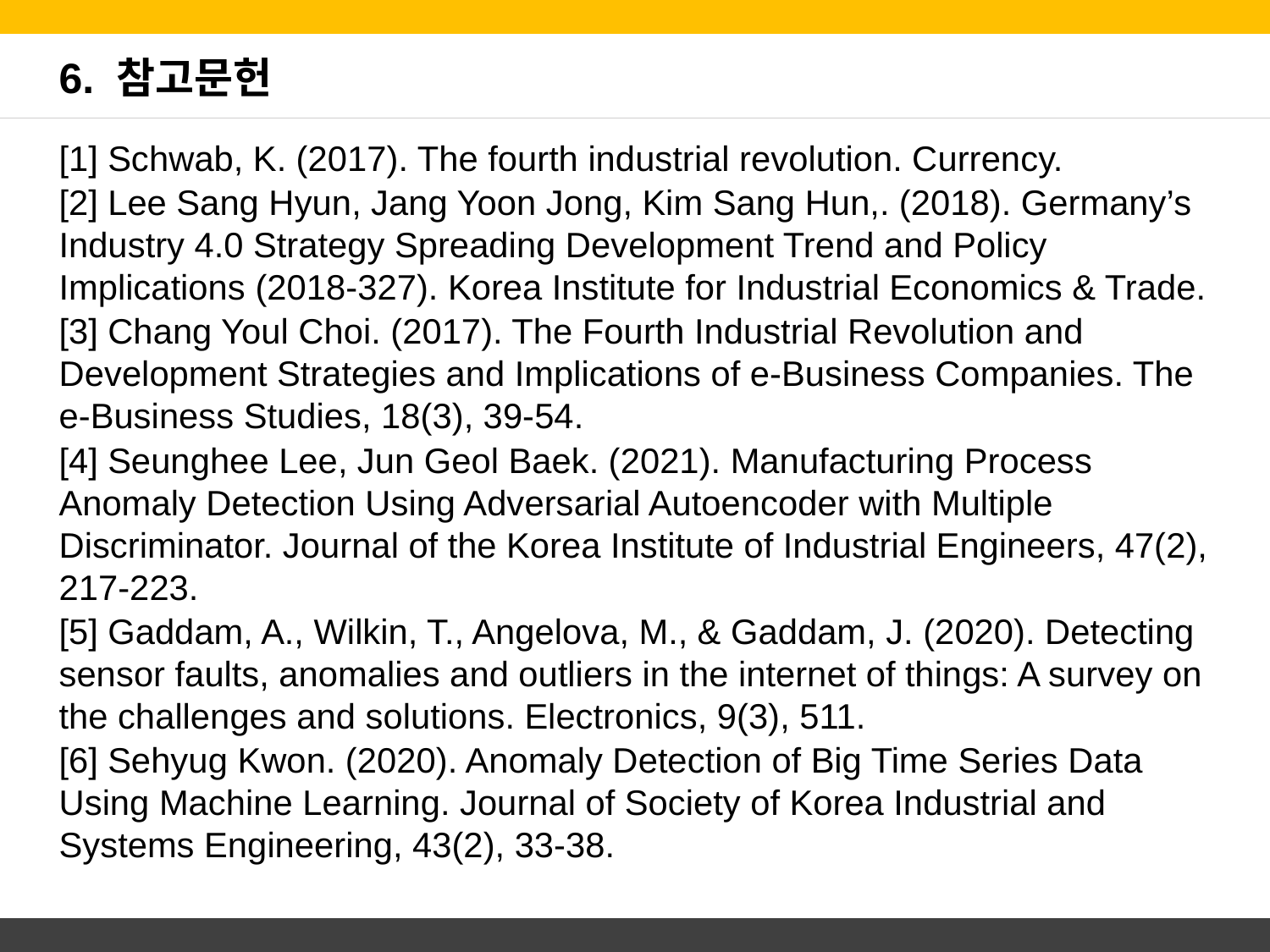

# 6. 참고문헌

[1] Schwab, K. (2017). The fourth industrial revolution. Currency.
[2] Lee Sang Hyun, Jang Yoon Jong, Kim Sang Hun,. (2018). Germany’s Industry 4.0 Strategy Spreading Development Trend and Policy Implications (2018-327). Korea Institute for Industrial Economics & Trade.
[3] Chang Youl Choi. (2017). The Fourth Industrial Revolution and Development Strategies and Implications of e-Business Companies. The e-Business Studies, 18(3), 39-54.
[4] Seunghee Lee, Jun Geol Baek. (2021). Manufacturing Process Anomaly Detection Using Adversarial Autoencoder with Multiple Discriminator. Journal of the Korea Institute of Industrial Engineers, 47(2), 217-223.
[5] Gaddam, A., Wilkin, T., Angelova, M., & Gaddam, J. (2020). Detecting sensor faults, anomalies and outliers in the internet of things: A survey on the challenges and solutions. Electronics, 9(3), 511.
[6] Sehyug Kwon. (2020). Anomaly Detection of Big Time Series Data Using Machine Learning. Journal of Society of Korea Industrial and Systems Engineering, 43(2), 33-38.